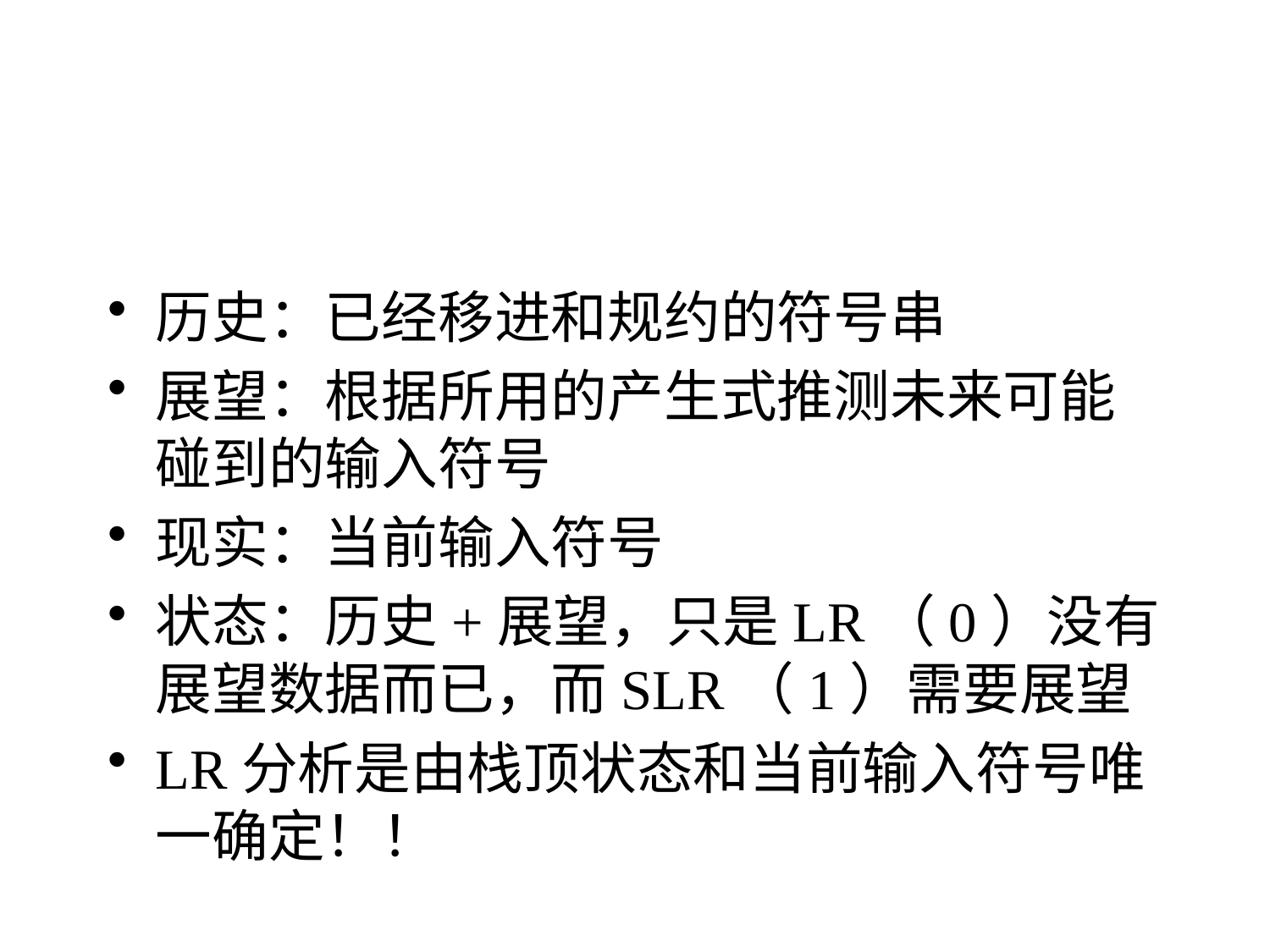

#
历史：已经移进和规约的符号串
展望：根据所用的产生式推测未来可能碰到的输入符号
现实：当前输入符号
状态：历史+展望，只是LR（0）没有展望数据而已，而SLR（1）需要展望
LR分析是由栈顶状态和当前输入符号唯一确定！！